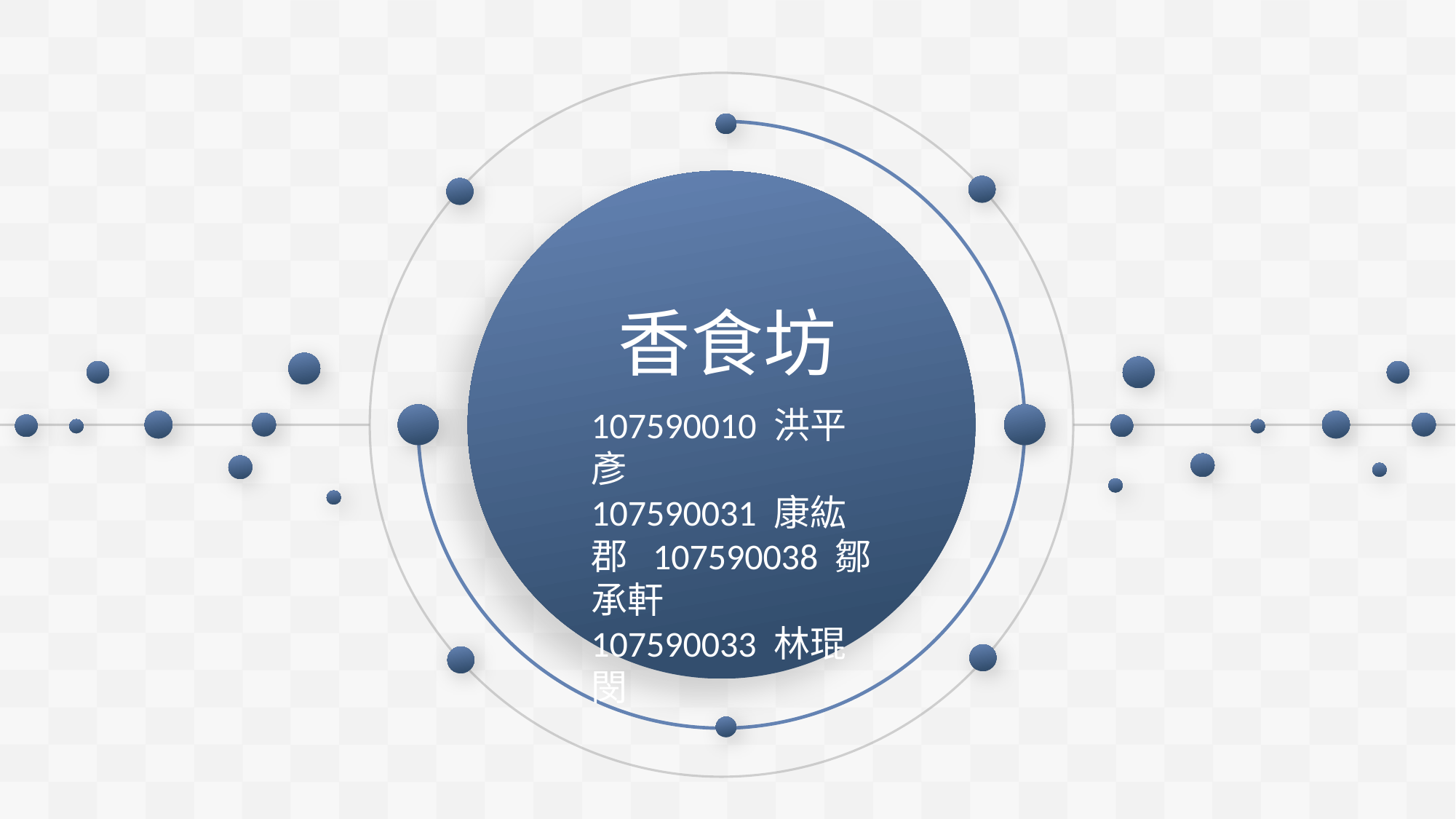

香食坊

107590010 洪平彥
107590031 康紘郡  107590038 鄒承軒
107590033 林琨閔